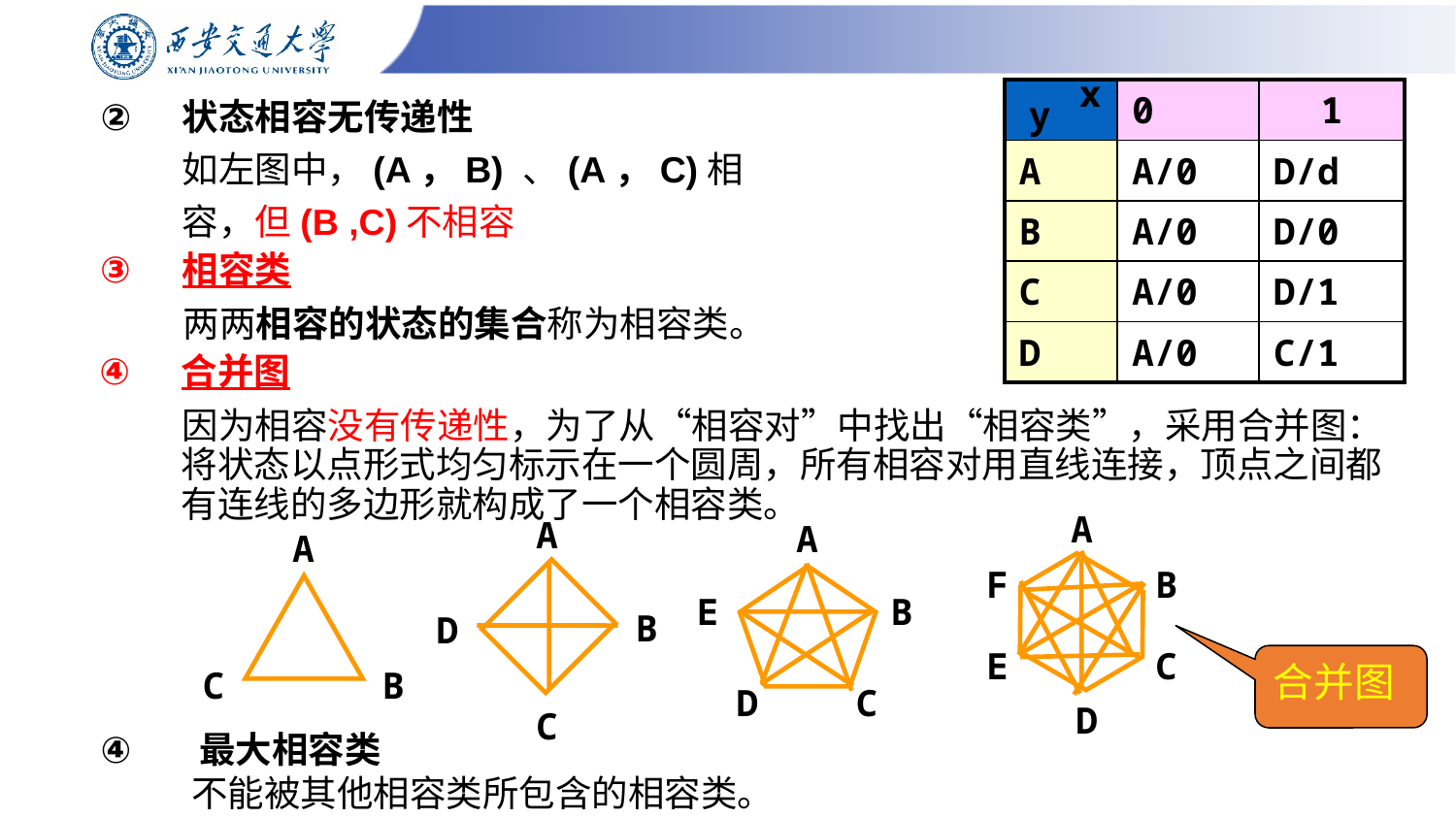

x
y
# 状态相容无传递性 如左图中，(A，B) 、(A，C)相 容，但(B ,C)不相容
|  | 0 | 1 |
| --- | --- | --- |
| A | A/0 | D/d |
| B | A/0 | D/0 |
| C | A/0 | D/1 |
| D | A/0 | C/1 |
相容类
         两两相容的状态的集合称为相容类。
合并图
         因为相容没有传递性，为了从“相容对”中找出“相容类”，采用合并图：将状态以点形式均匀标示在一个圆周，所有相容对用直线连接，顶点之间都有连线的多边形就构成了一个相容类。
A

F
B

E
C
D
A

B
D

C
A

E
B

D
C
A

C
B
合并图
 最大相容类
          不能被其他相容类所包含的相容类。